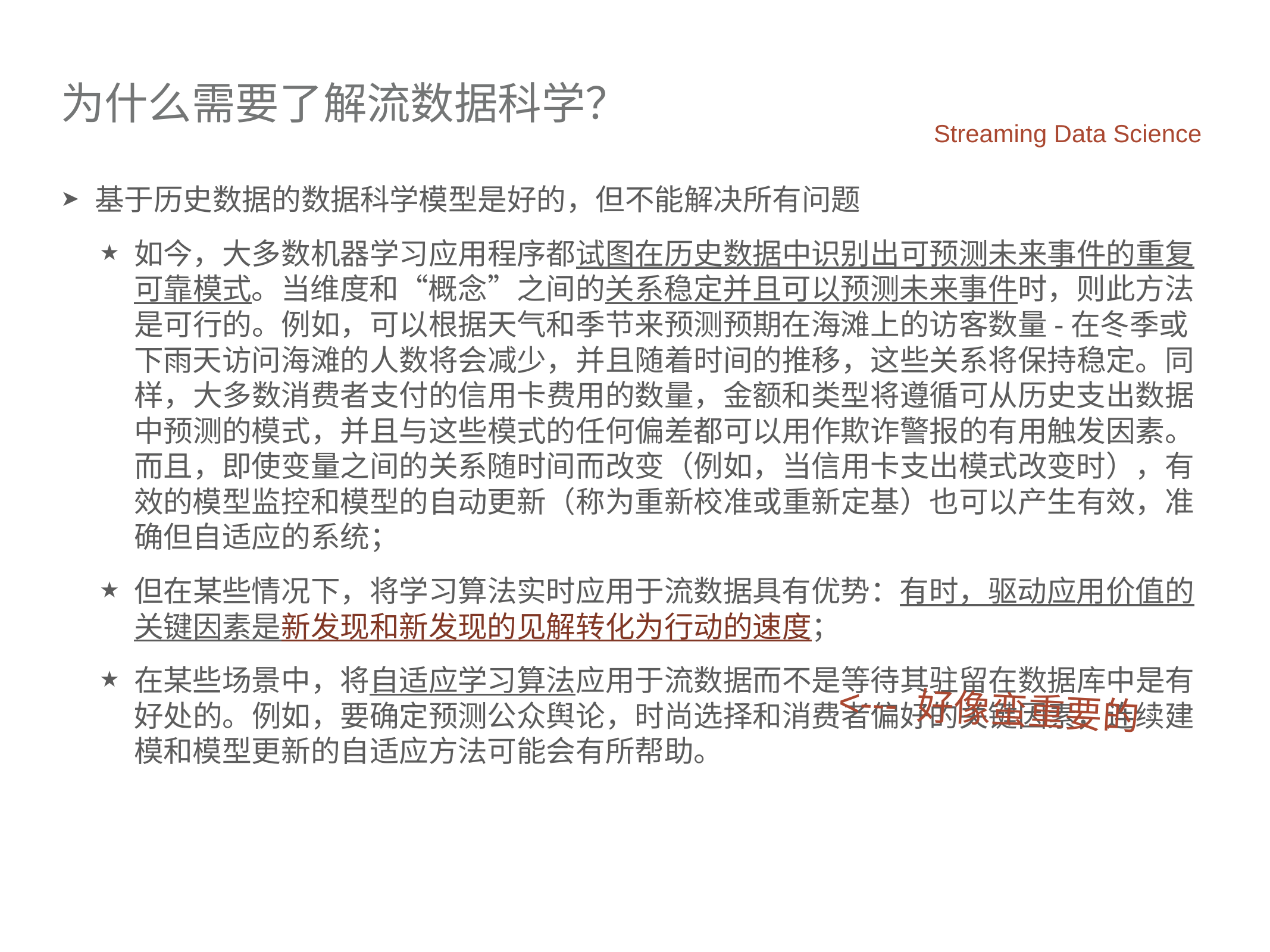

# 为什么需要了解流数据科学？
Streaming Data Science

基于历史数据的数据科学模型是好的，但不能解决所有问题
如今，大多数机器学习应用程序都试图在历史数据中识别出可预测未来事件的重复可靠模式。当维度和“概念”之间的关系稳定并且可以预测未来事件时，则此方法是可行的。例如，可以根据天气和季节来预测预期在海滩上的访客数量-在冬季或下雨天访问海滩的人数将会减少，并且随着时间的推移，这些关系将保持稳定。同样，大多数消费者支付的信用卡费用的数量，金额和类型将遵循可从历史支出数据中预测的模式，并且与这些模式的任何偏差都可以用作欺诈警报的有用触发因素。而且，即使变量之间的关系随时间而改变（例如，当信用卡支出模式改变时），有效的模型监控和模型的自动更新（称为重新校准或重新定基）也可以产生有效，准确但自适应的系统；
但在某些情况下，将学习算法实时应用于流数据具有优势：有时，驱动应用价值的关键因素是新发现和新发现的见解转化为行动的速度；
在某些场景中，将自适应学习算法应用于流数据而不是等待其驻留在数据库中是有好处的。例如，要确定预测公众舆论，时尚选择和消费者偏好的关键因素，连续建模和模型更新的自适应方法可能会有所帮助。
<--- 好像蛮重要的
8